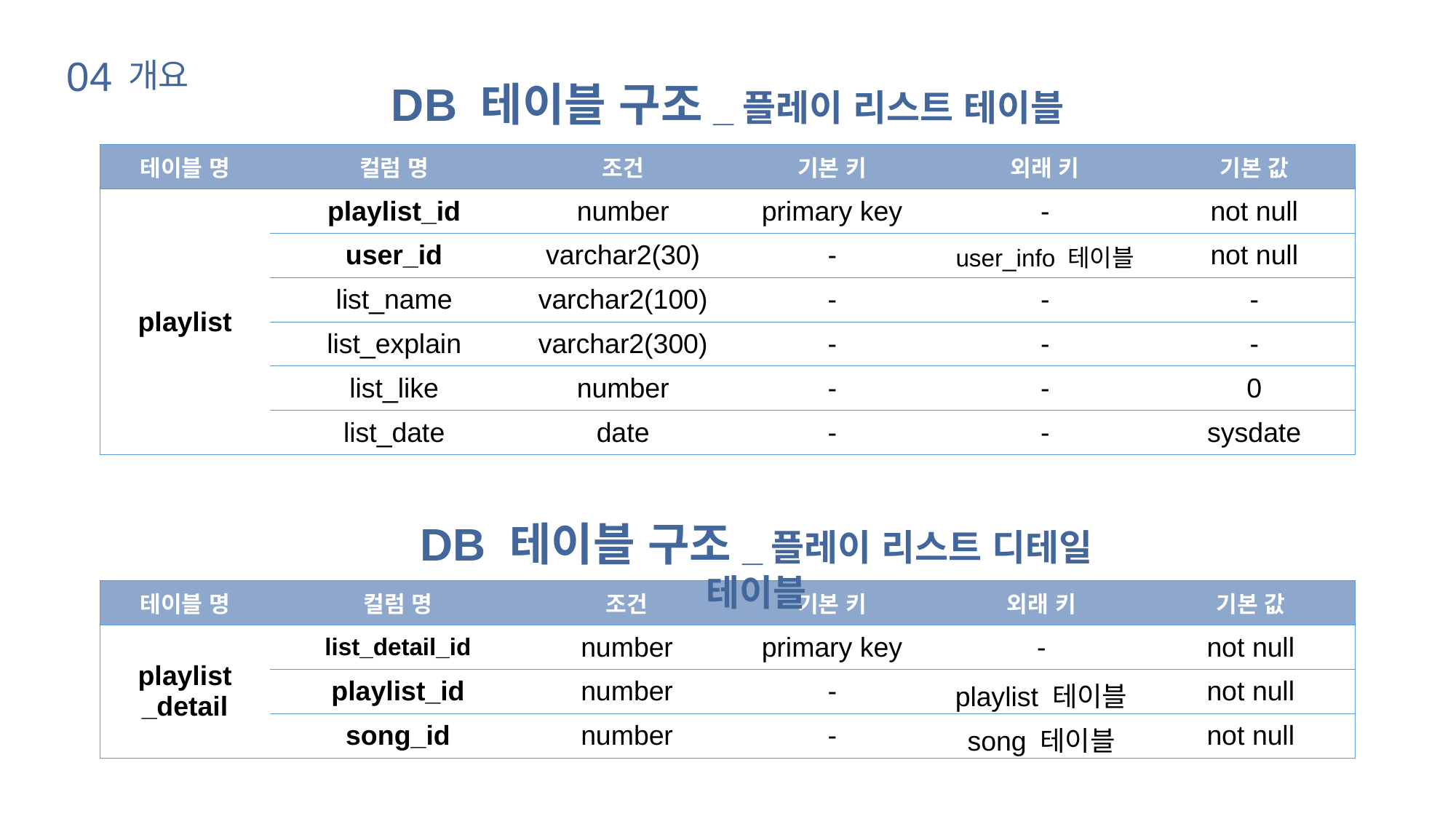

04
개요
DB 테이블 구조_플레이 리스트 테이블
| 테이블 명 | 컬럼 명 | 조건 | 기본 키 | 외래 키 | 기본 값 |
| --- | --- | --- | --- | --- | --- |
| playlist | playlist\_id | number | primary key | - | not null |
|  | user\_id | varchar2(30) | - | user\_info 테이블 | not null |
|  | list\_name | varchar2(100) | - | - | - |
|  | list\_explain | varchar2(300) | - | - | - |
|  | list\_like | number | - | - | 0 |
|  | list\_date | date | - | - | sysdate |
DB 테이블 구조_플레이 리스트 디테일 테이블
| 테이블 명 | 컬럼 명 | 조건 | 기본 키 | 외래 키 | 기본 값 |
| --- | --- | --- | --- | --- | --- |
| playlist \_detail | list\_detail\_id | number | primary key | - | not null |
|  | playlist\_id | number | - | playlist 테이블 | not null |
|  | song\_id | number | - | song 테이블 | not null |